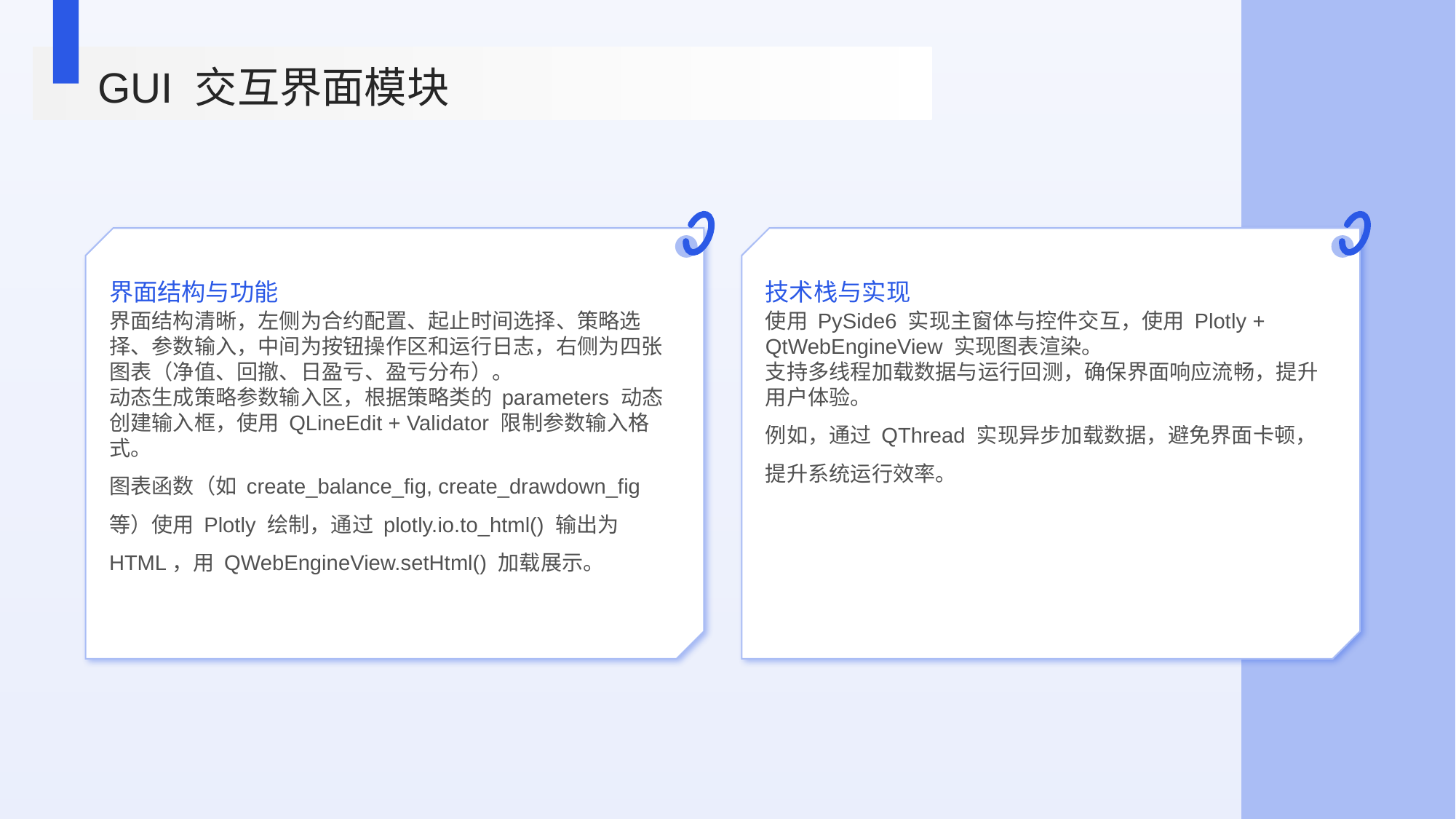

GUI 交互界面模块

界面结构与功能
技术栈与实现
界面结构清晰，左侧为合约配置、起止时间选择、策略选择、参数输入，中间为按钮操作区和运行日志，右侧为四张图表（净值、回撤、日盈亏、盈亏分布）。
动态生成策略参数输入区，根据策略类的 parameters 动态创建输入框，使用 QLineEdit + Validator 限制参数输入格式。
图表函数（如 create_balance_fig, create_drawdown_fig 等）使用 Plotly 绘制，通过 plotly.io.to_html() 输出为 HTML，用 QWebEngineView.setHtml() 加载展示。
使用 PySide6 实现主窗体与控件交互，使用 Plotly + QtWebEngineView 实现图表渲染。
支持多线程加载数据与运行回测，确保界面响应流畅，提升用户体验。
例如，通过 QThread 实现异步加载数据，避免界面卡顿，提升系统运行效率。